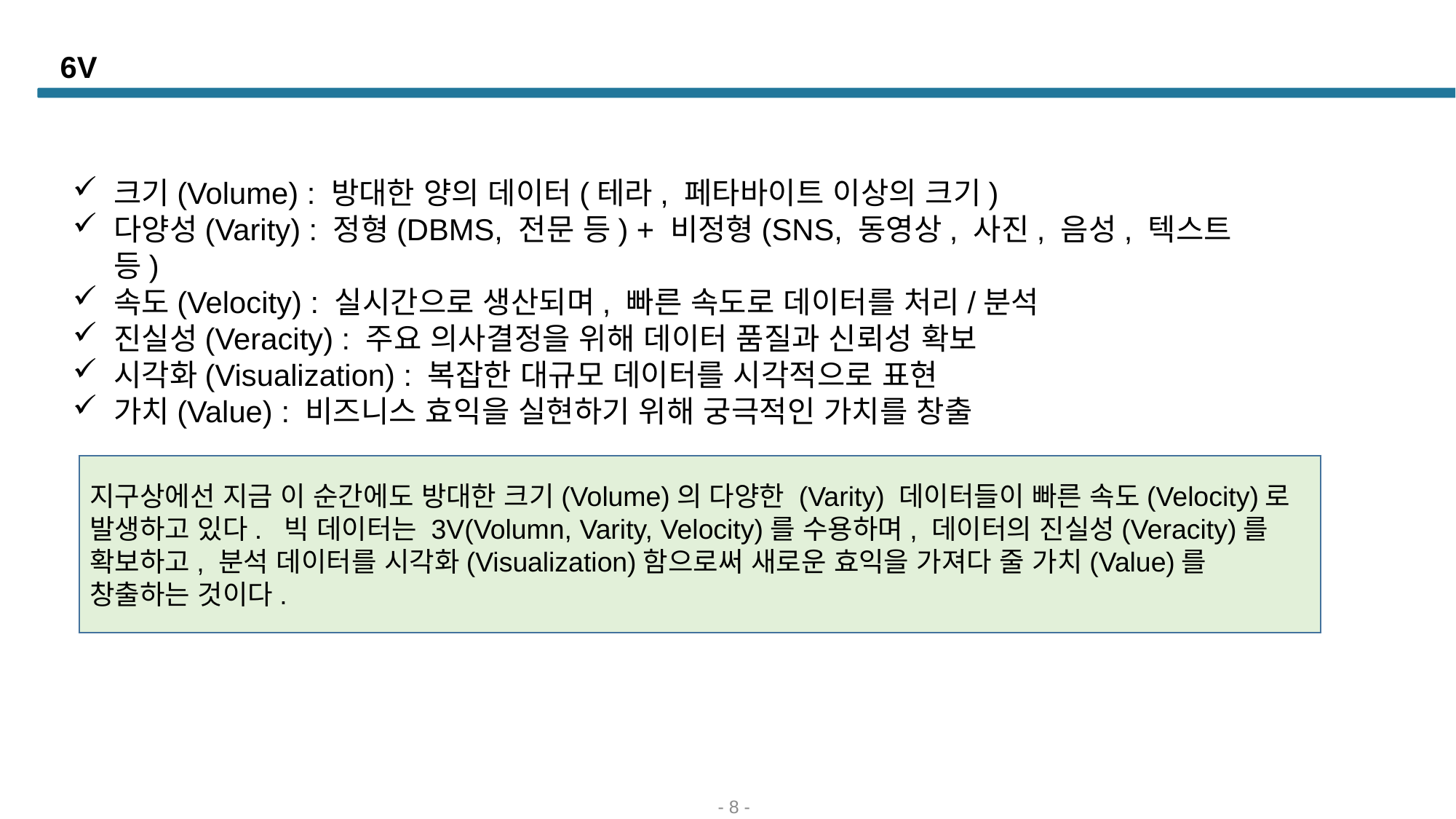

# 6V
크기(Volume) : 방대한 양의 데이터(테라, 페타바이트 이상의 크기)
다양성(Varity) : 정형(DBMS, 전문 등) + 비정형(SNS, 동영상, 사진, 음성, 텍스트 등)
속도(Velocity) : 실시간으로 생산되며, 빠른 속도로 데이터를 처리/분석
진실성(Veracity) : 주요 의사결정을 위해 데이터 품질과 신뢰성 확보
시각화(Visualization) : 복잡한 대규모 데이터를 시각적으로 표현
가치(Value) : 비즈니스 효익을 실현하기 위해 궁극적인 가치를 창출

지구상에선 지금 이 순간에도 방대한 크기(Volume)의 다양한 (Varity) 데이터들이 빠른 속도(Velocity)로 발생하고 있다.  빅 데이터는 3V(Volumn, Varity, Velocity)를 수용하며, 데이터의 진실성(Veracity)를 확보하고, 분석 데이터를 시각화(Visualization)함으로써 새로운 효익을 가져다 줄 가치(Value)를 창출하는 것이다.
- 8 -